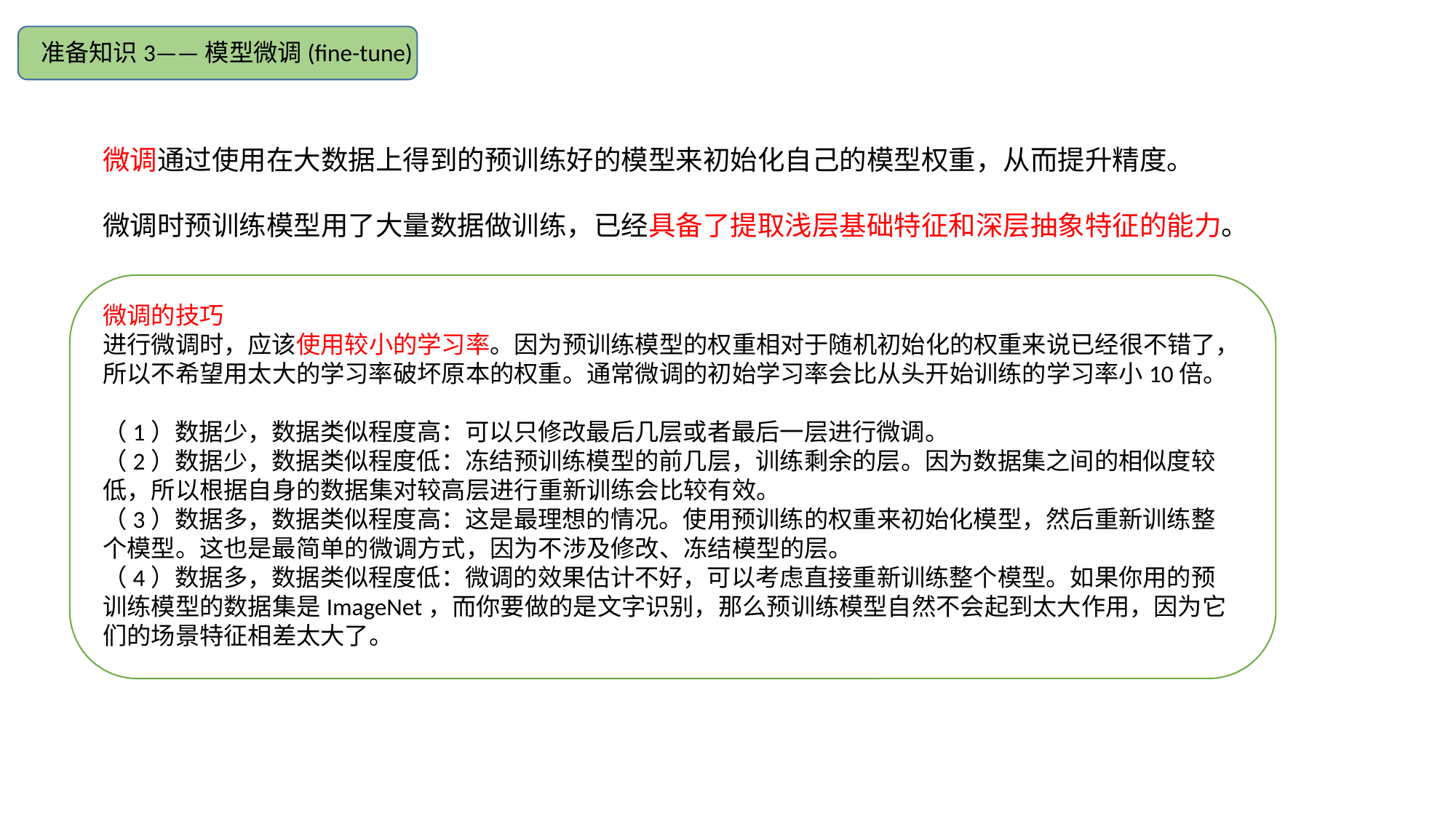

准备知识3——模型微调(fine-tune)
微调通过使用在大数据上得到的预训练好的模型来初始化自己的模型权重，从而提升精度。

微调时预训练模型用了大量数据做训练，已经具备了提取浅层基础特征和深层抽象特征的能力。

微调的技巧
进行微调时，应该使用较小的学习率。因为预训练模型的权重相对于随机初始化的权重来说已经很不错了，所以不希望用太大的学习率破坏原本的权重。通常微调的初始学习率会比从头开始训练的学习率小10倍。

（1）数据少，数据类似程度高：可以只修改最后几层或者最后一层进行微调。
（2）数据少，数据类似程度低：冻结预训练模型的前几层，训练剩余的层。因为数据集之间的相似度较低，所以根据自身的数据集对较高层进行重新训练会比较有效。
（3）数据多，数据类似程度高：这是最理想的情况。使用预训练的权重来初始化模型，然后重新训练整个模型。这也是最简单的微调方式，因为不涉及修改、冻结模型的层。
（4）数据多，数据类似程度低：微调的效果估计不好，可以考虑直接重新训练整个模型。如果你用的预训练模型的数据集是ImageNet，而你要做的是文字识别，那么预训练模型自然不会起到太大作用，因为它们的场景特征相差太大了。